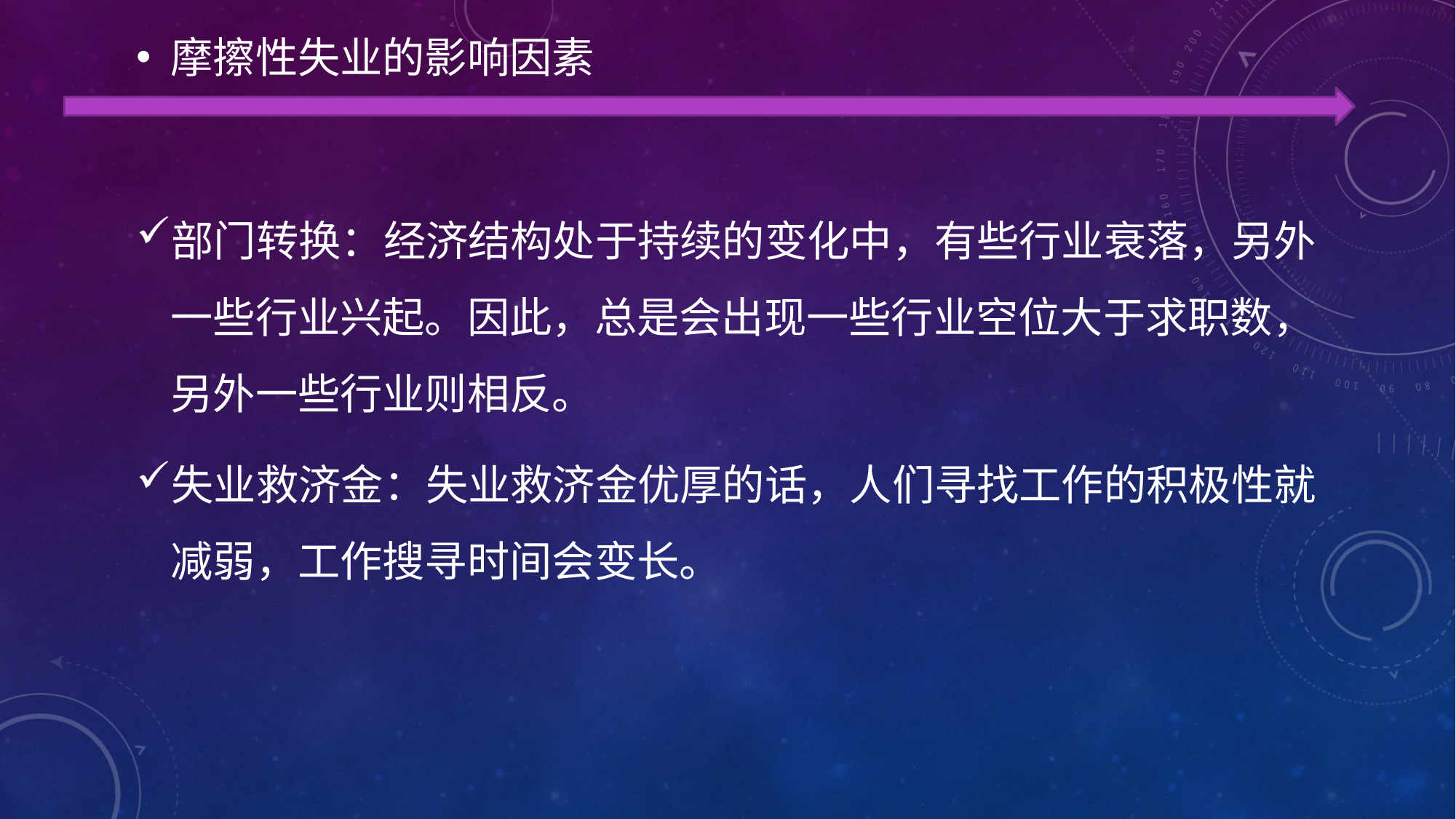

摩擦性失业的影响因素

部门转换：经济结构处于持续的变化中，有些行业衰落，另外一些行业兴起。因此，总是会出现一些行业空位大于求职数，另外一些行业则相反。
失业救济金：失业救济金优厚的话，人们寻找工作的积极性就减弱，工作搜寻时间会变长。